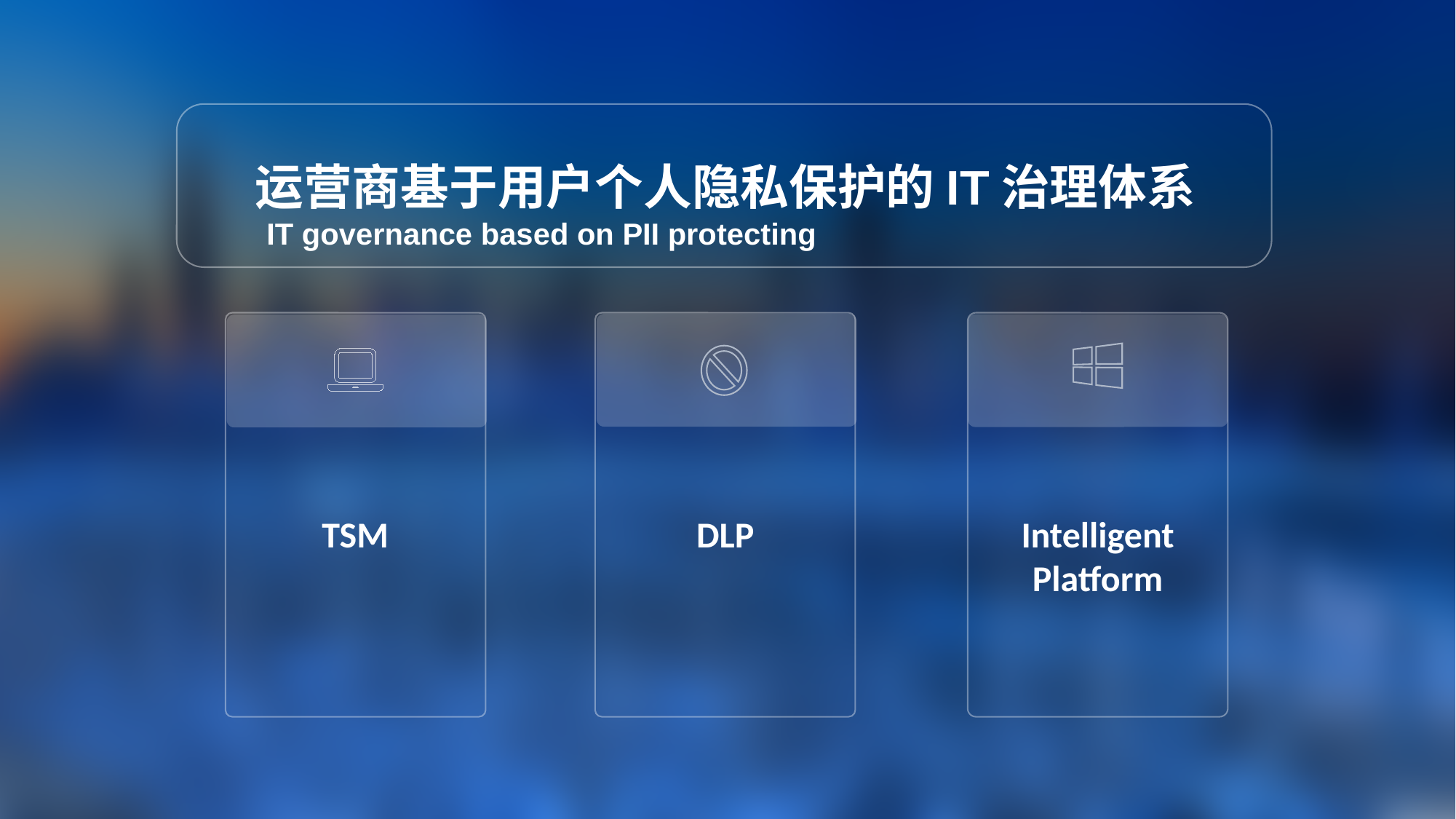

运营商基于用户个人隐私保护的IT治理体系
        IT governance based on PII protecting

Intelligent
Platform
TSM
DLP